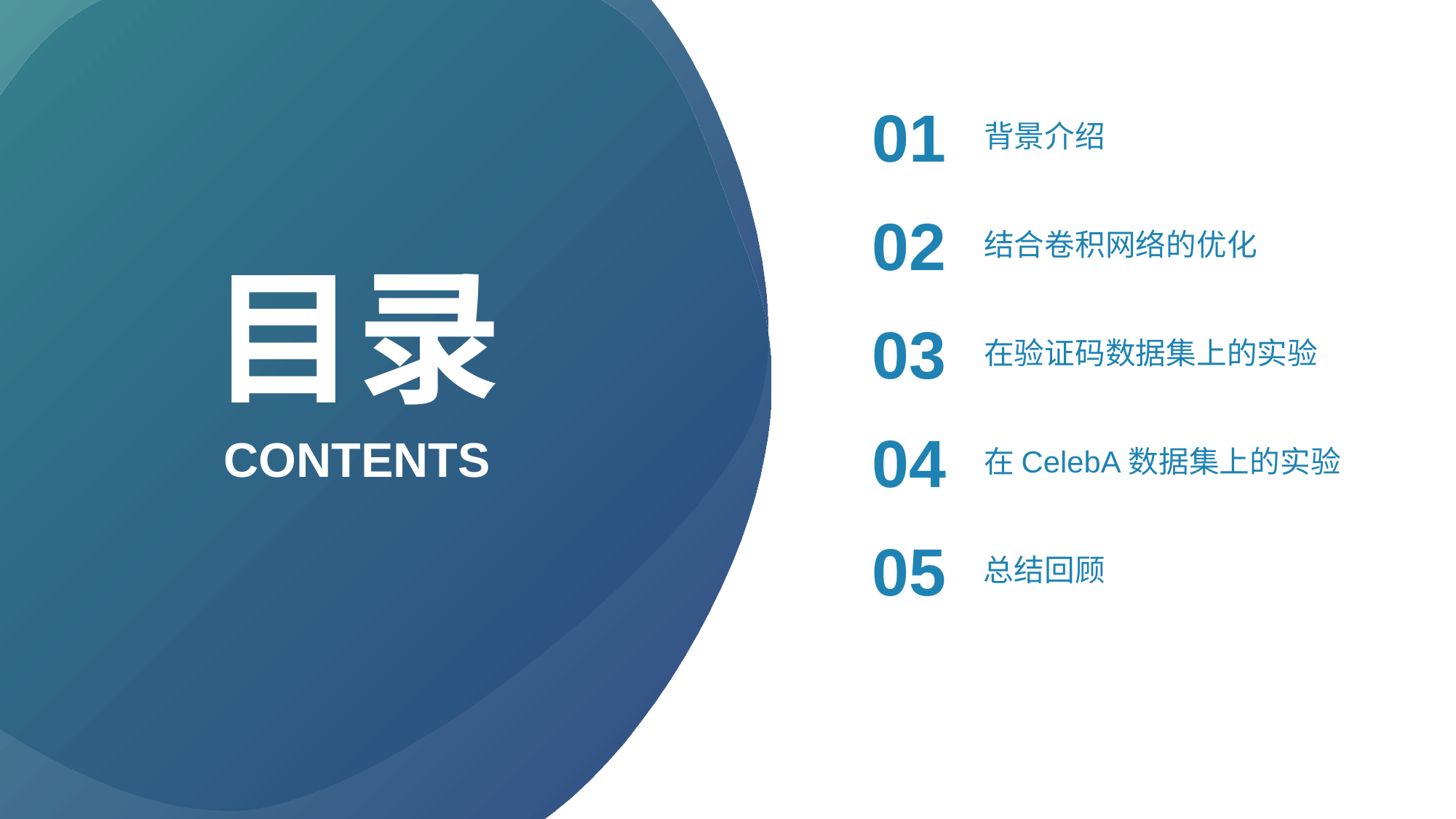

01
背景介绍
02
结合卷积网络的优化
目录
03
在验证码数据集上的实验
04
在CelebA数据集上的实验
CONTENTS
05
总结回顾